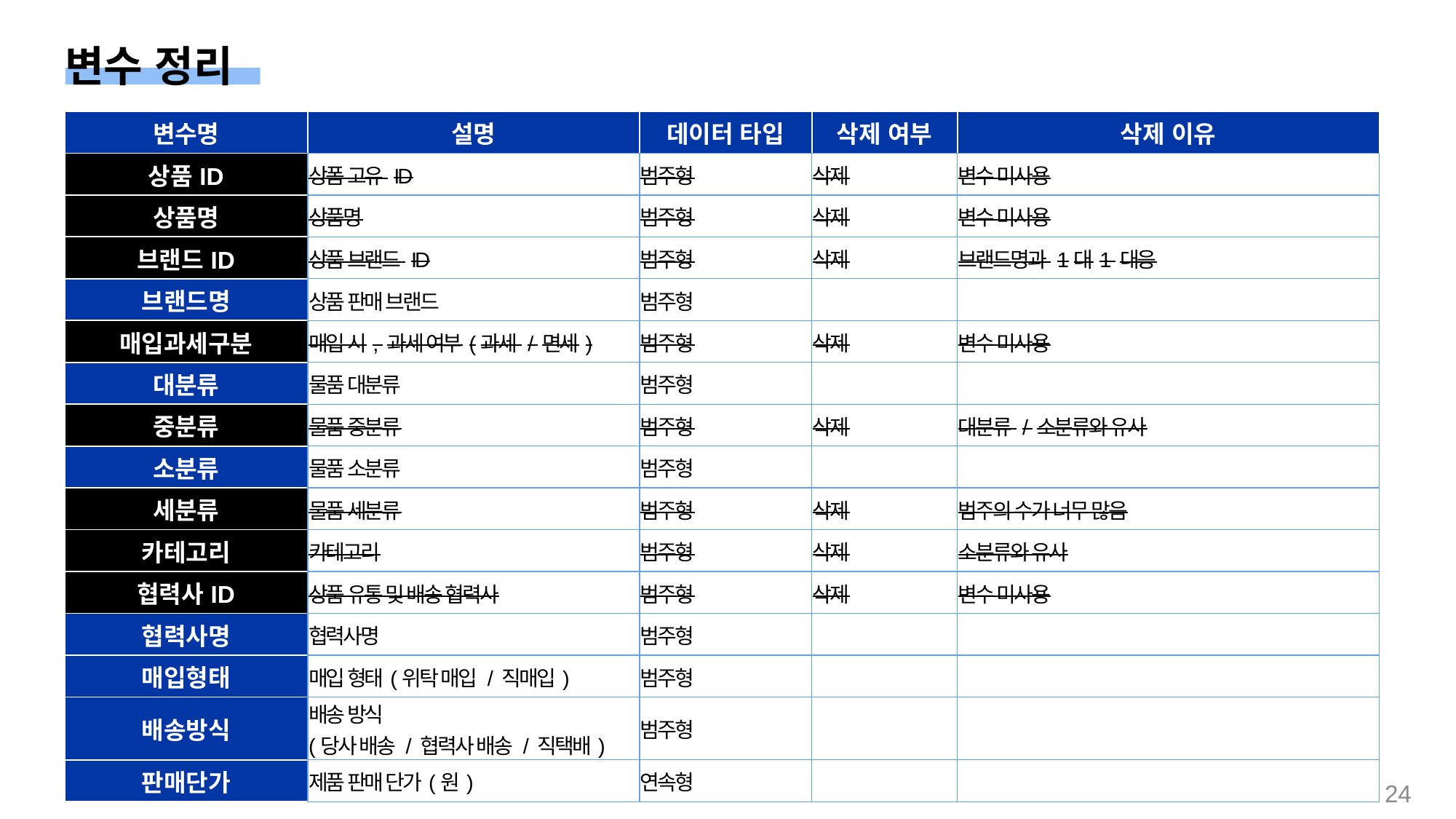

변수 정리

| 변수명 | 설명 | 데이터 타입 | 삭제 여부 | 삭제 이유 |
| --- | --- | --- | --- | --- |
| 상품ID | 상폼 고유 ID | 범주형 | 삭제 | 변수 미사용 |
| 상품명 | 상품명 | 범주형 | 삭제 | 변수 미사용 |
| 브랜드ID | 상품 브랜드 ID | 범주형 | 삭제 | 브랜드명과 1대1 대응 |
| 브랜드명 | 상품 판매 브랜드 | 범주형 |  |  |
| 매입과세구분 | 매입 시, 과세 여부(과세 / 면세) | 범주형 | 삭제 | 변수 미사용 |
| 대분류 | 물품 대분류 | 범주형 |  |  |
| 중분류 | 물품 중분류 | 범주형 | 삭제 | 대분류 / 소분류와 유사 |
| 소분류 | 물품 소분류 | 범주형 |  |  |
| 세분류 | 물품 세분류 | 범주형 | 삭제 | 범주의 수가 너무 많음 |
| 카테고리 | 카테고리 | 범주형 | 삭제 | 소분류와 유사 |
| 협력사ID | 상품 유통 및 배송 협력사 | 범주형 | 삭제 | 변수 미사용 |
| 협력사명 | 협력사명 | 범주형 |  |  |
| 매입형태 | 매입 형태(위탁 매입 / 직매입) | 범주형 |  |  |
| 배송방식 | 배송 방식 (당사 배송 / 협력사 배송 / 직택배) | 범주형 |  |  |
| 판매단가 | 제품 판매 단가(원) | 연속형 |  |  |
24